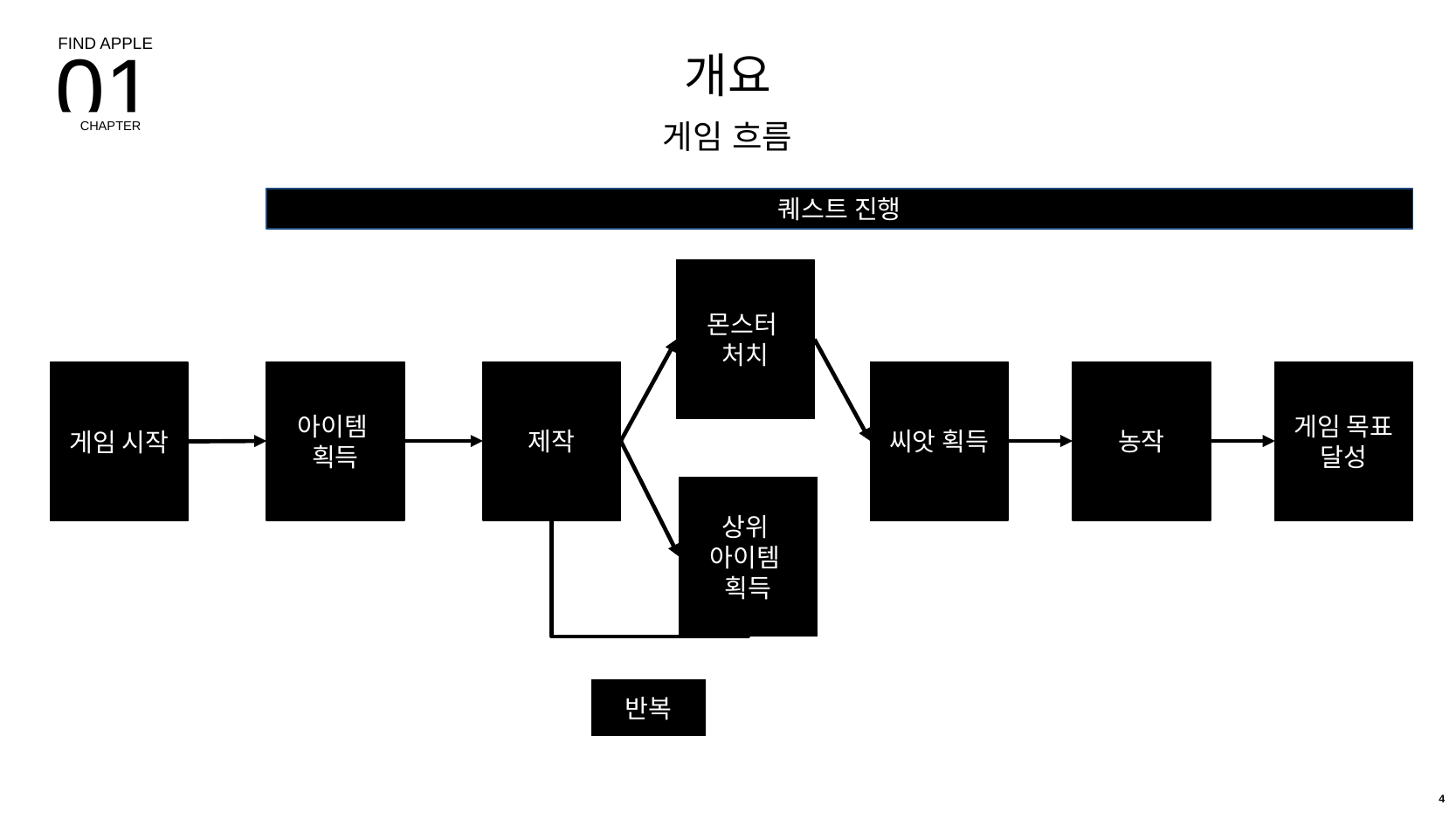

FIND APPLE

01
CHAPTER
개요
게임 흐름
퀘스트 진행
몬스터
처치
아이템
획득
제작
씨앗 획득
농작
게임 목표 달성
게임 시작
상위
아이템
획득
반복
4